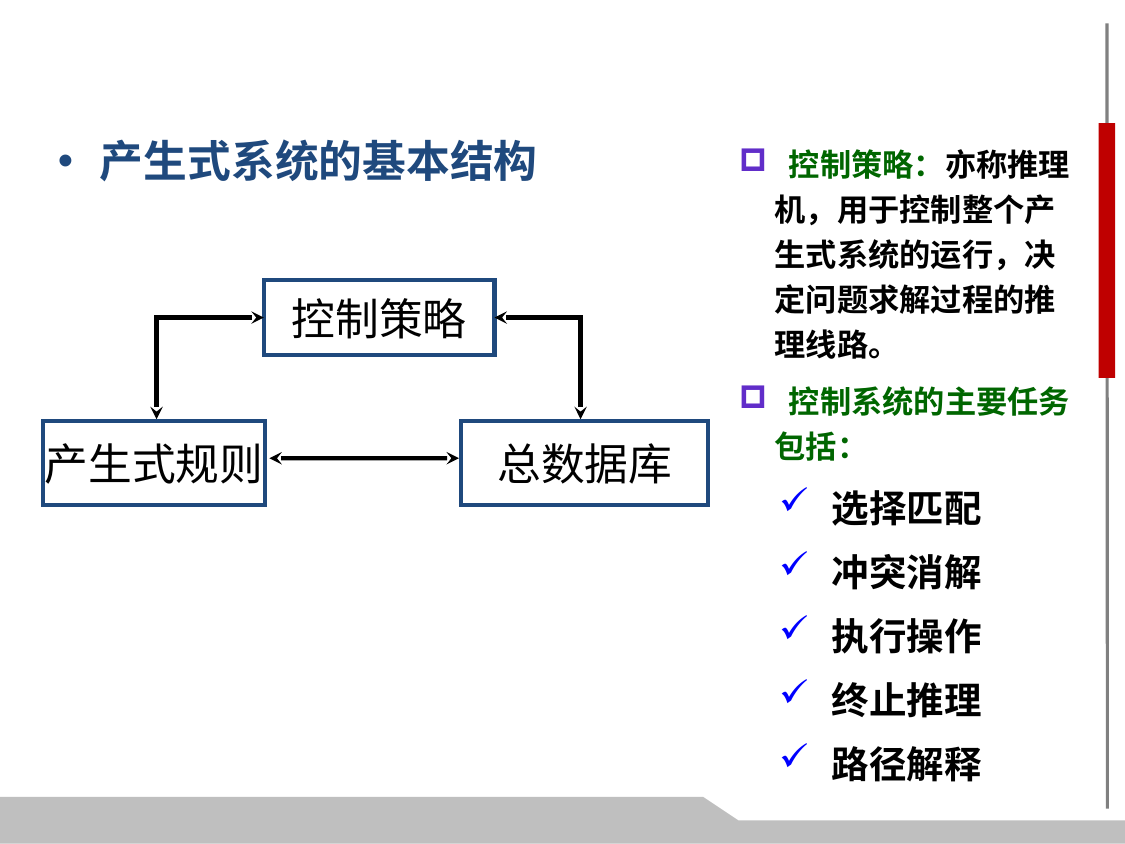

产生式系统的基本结构
 控制策略：亦称推理机，用于控制整个产生式系统的运行，决定问题求解过程的推理线路。
 控制系统的主要任务包括：
 选择匹配
 冲突消解
 执行操作
 终止推理
 路径解释
控制策略
产生式规则
总数据库